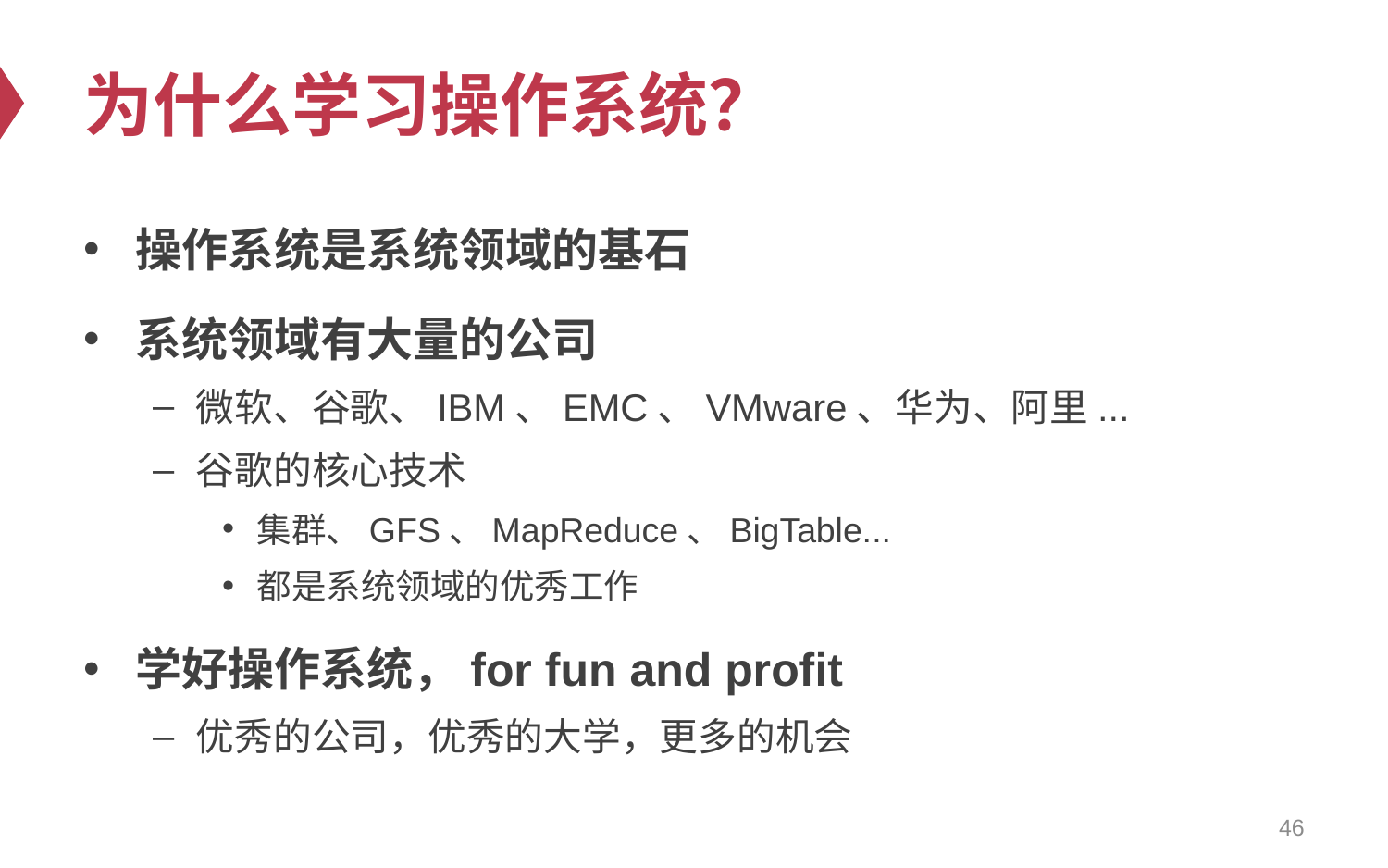

# 为什么学习操作系统？
操作系统是系统领域的基石
系统领域有大量的公司
微软、谷歌、IBM、EMC、VMware、华为、阿里...
谷歌的核心技术
集群、GFS、MapReduce、BigTable...
都是系统领域的优秀工作
学好操作系统，for fun and profit
优秀的公司，优秀的大学，更多的机会

46